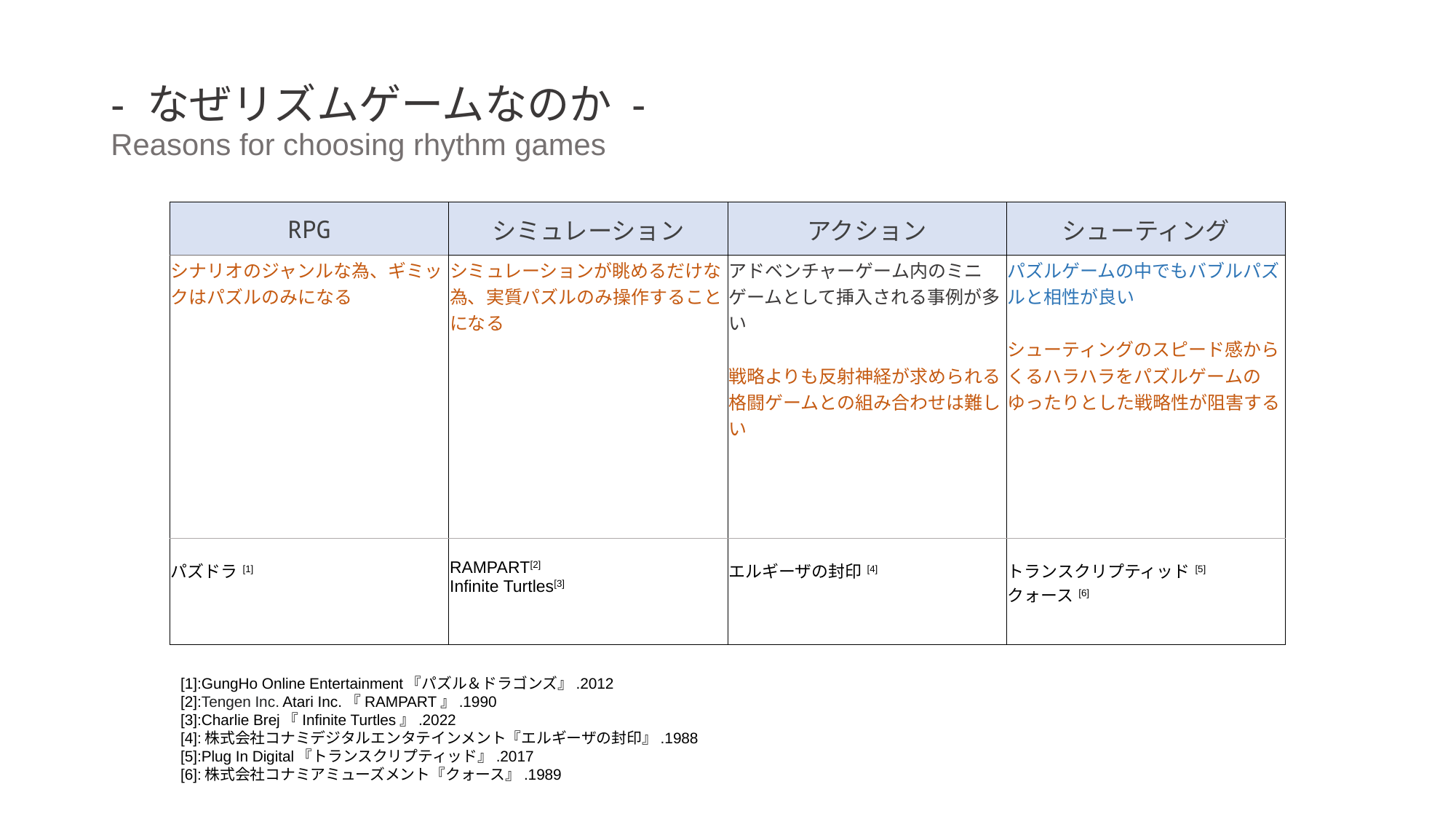

# - なぜリズムゲームなのか - Reasons for choosing rhythm games
| RPG | シミュレーション | アクション | シューティング |
| --- | --- | --- | --- |
| シナリオのジャンルな為、ギミックはパズルのみになる | シミュレーションが眺めるだけな為、実質パズルのみ操作することになる | アドベンチャーゲーム内のミニゲームとして挿入される事例が多い 戦略よりも反射神経が求められる格闘ゲームとの組み合わせは難しい | パズルゲームの中でもバブルパズルと相性が良い シューティングのスピード感からくるハラハラをパズルゲームのゆったりとした戦略性が阻害する |
| パズドラ[1] | RAMPART[2] Infinite Turtles[3] | エルギーザの封印[4] | トランスクリプティッド[5] クォース[6] |
[1]:GungHo Online Entertainment『パズル＆ドラゴンズ』.2012
[2]:Tengen Inc. Atari Inc.『RAMPART』.1990
[3]:Charlie Brej『Infinite Turtles』.2022
[4]:株式会社コナミデジタルエンタテインメント『エルギーザの封印』.1988
[5]:Plug In Digital『トランスクリプティッド』.2017
[6]:株式会社コナミアミューズメント『クォース』.1989